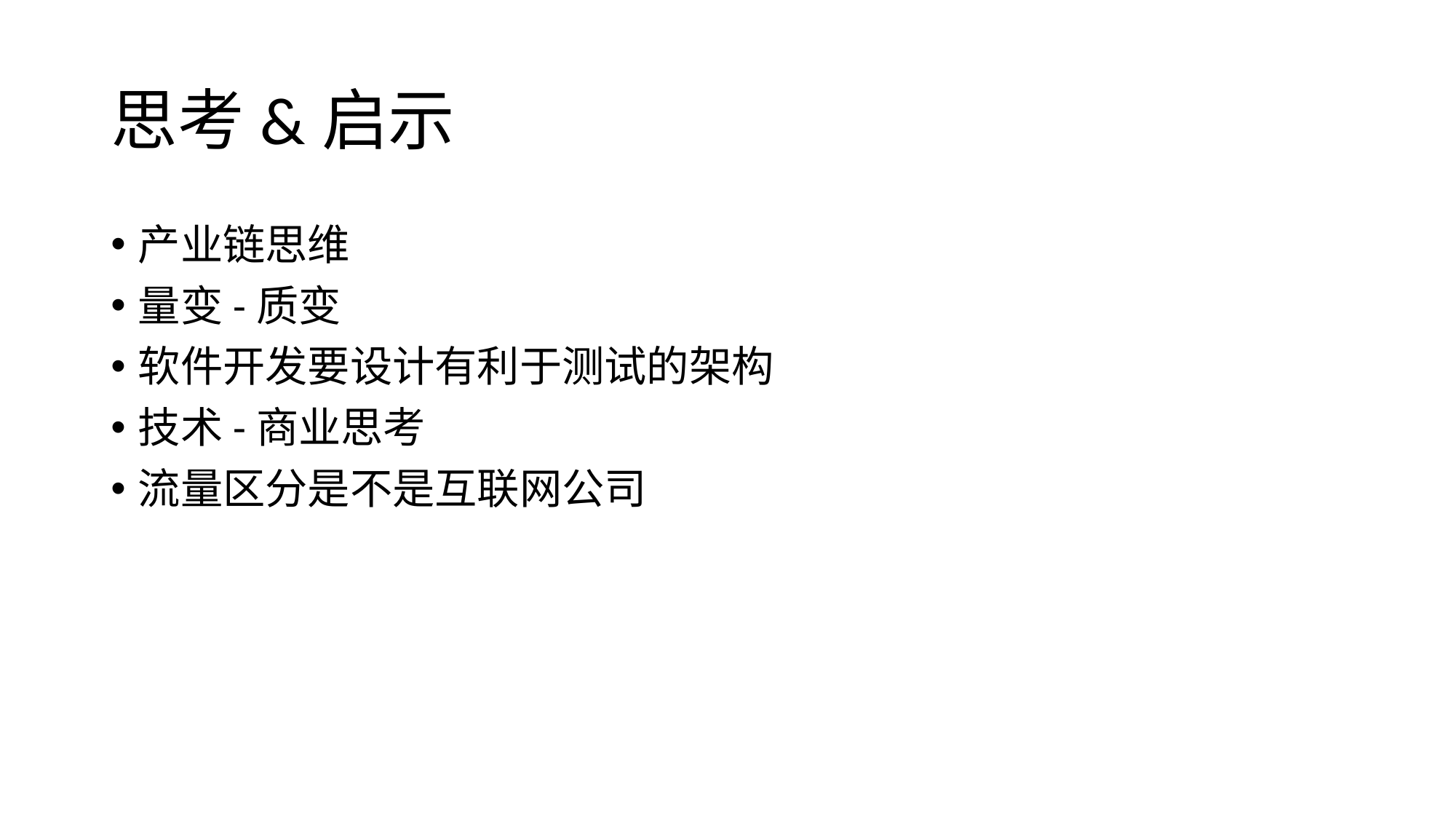

# 思考&启示
产业链思维
量变-质变
软件开发要设计有利于测试的架构
技术-商业思考
流量区分是不是互联网公司